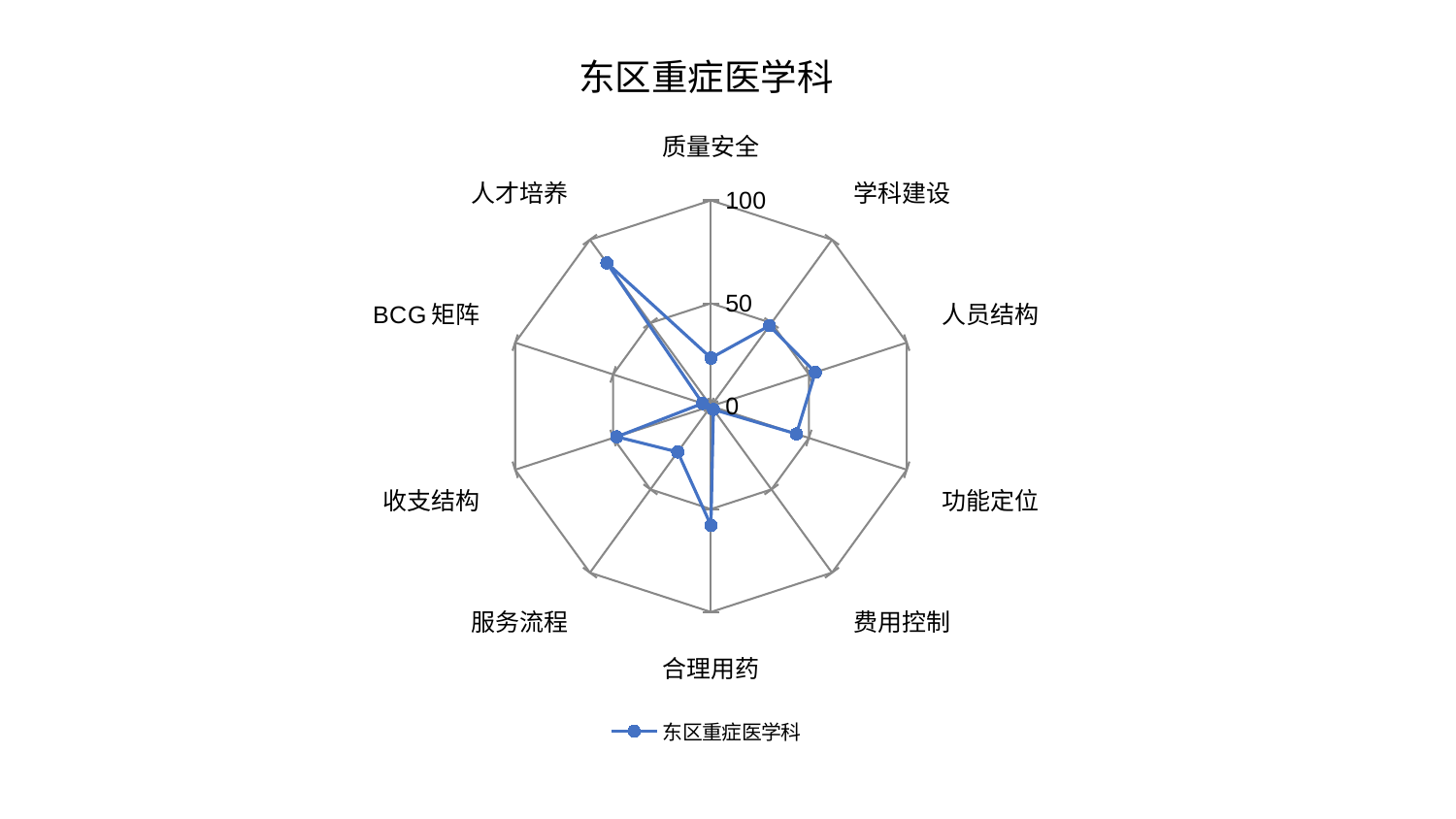

### Chart: 东区重症医学科

| Category | 东区重症医学科 |
|---|---|
| 质量安全 | 23.423916685237273 |
| 学科建设 | 48.32244578089871 |
| 人员结构 | 53.278185470882704 |
| 功能定位 | 43.64902771048598 |
| 费用控制 | 2.0208532355404656 |
| 合理用药 | 57.93448312068135 |
| 服务流程 | 27.52112185449223 |
| 收支结构 | 48.139985355635275 |
| BCG矩阵 | 4.277682195548769 |
| 人才培养 | 86.08111473488243 |
104